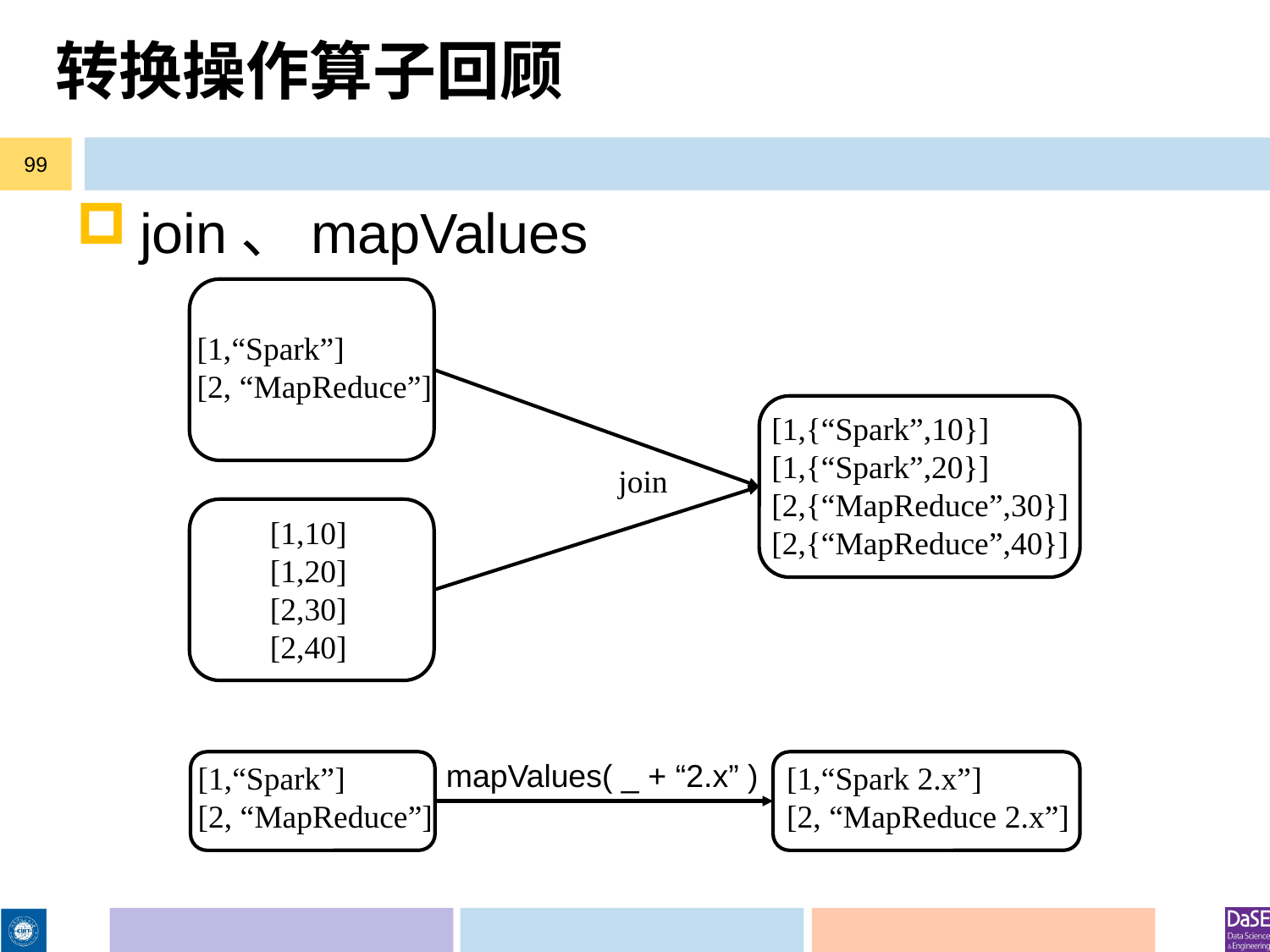

# 转换操作算子回顾
99
join、mapValues

[1,“Spark”]
[2, “MapReduce”]

[1,{“Spark”,10}]
[1,{“Spark”,20}]
[2,{“MapReduce”,30}]
[2,{“MapReduce”,40}]
join

[1,10]
[1,20]
[2,30]
[2,40]
mapValues( _ + “2.x” )
[1,“Spark”]
[2, “MapReduce”]

[1,“Spark 2.x”]
[2, “MapReduce 2.x”]